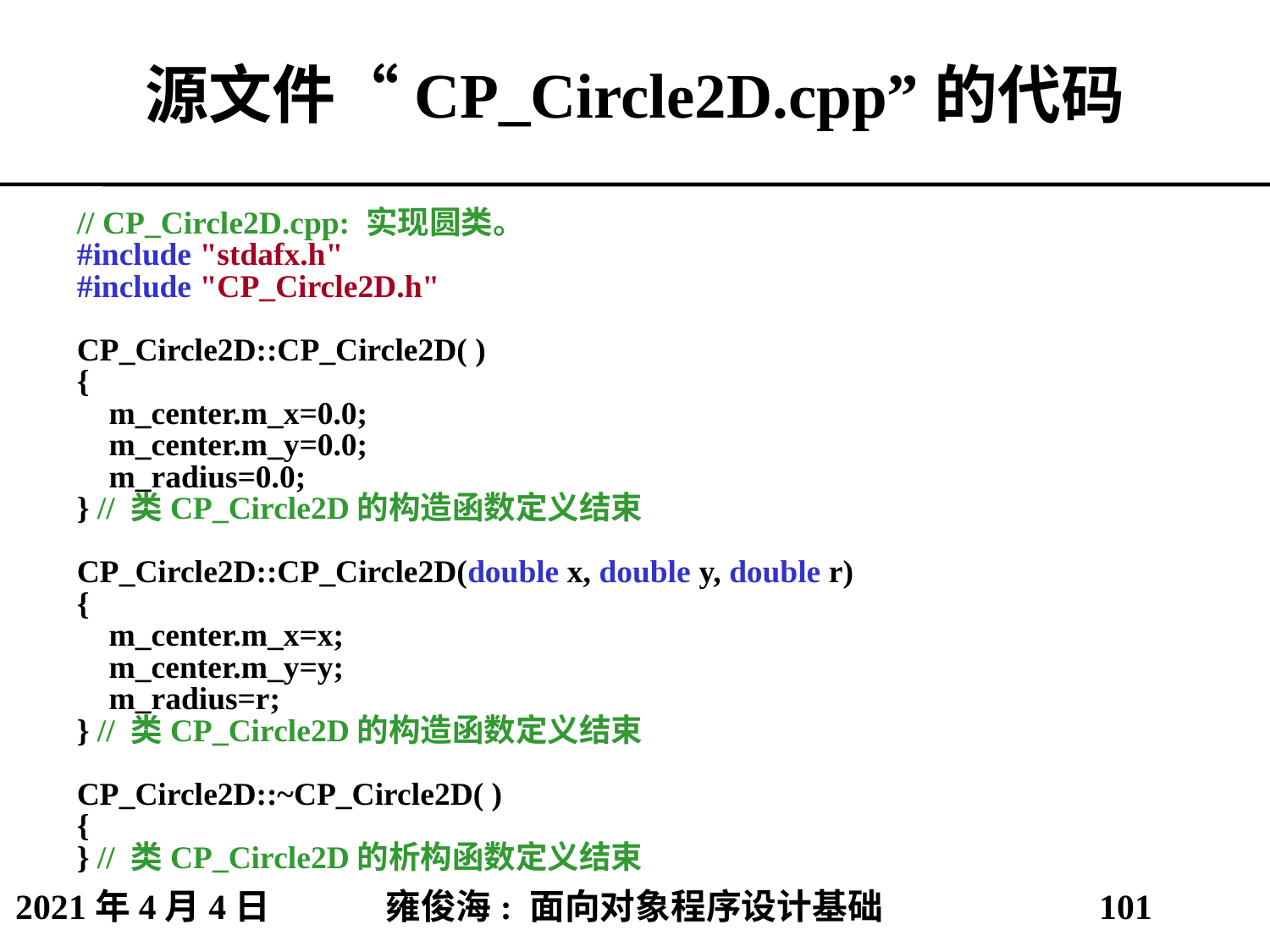

# 源文件“CP_Circle2D.cpp”的代码

// CP_Circle2D.cpp: 实现圆类。
#include "stdafx.h"
#include "CP_Circle2D.h"

CP_Circle2D::CP_Circle2D( )
{
    m_center.m_x=0.0;
    m_center.m_y=0.0;
    m_radius=0.0;
} // 类CP_Circle2D的构造函数定义结束

CP_Circle2D::CP_Circle2D(double x, double y, double r)
{
    m_center.m_x=x;
    m_center.m_y=y;
    m_radius=r;
} // 类CP_Circle2D的构造函数定义结束

CP_Circle2D::~CP_Circle2D( )
{
} // 类CP_Circle2D的析构函数定义结束
2021年4月4日
雍俊海: 面向对象程序设计基础
101